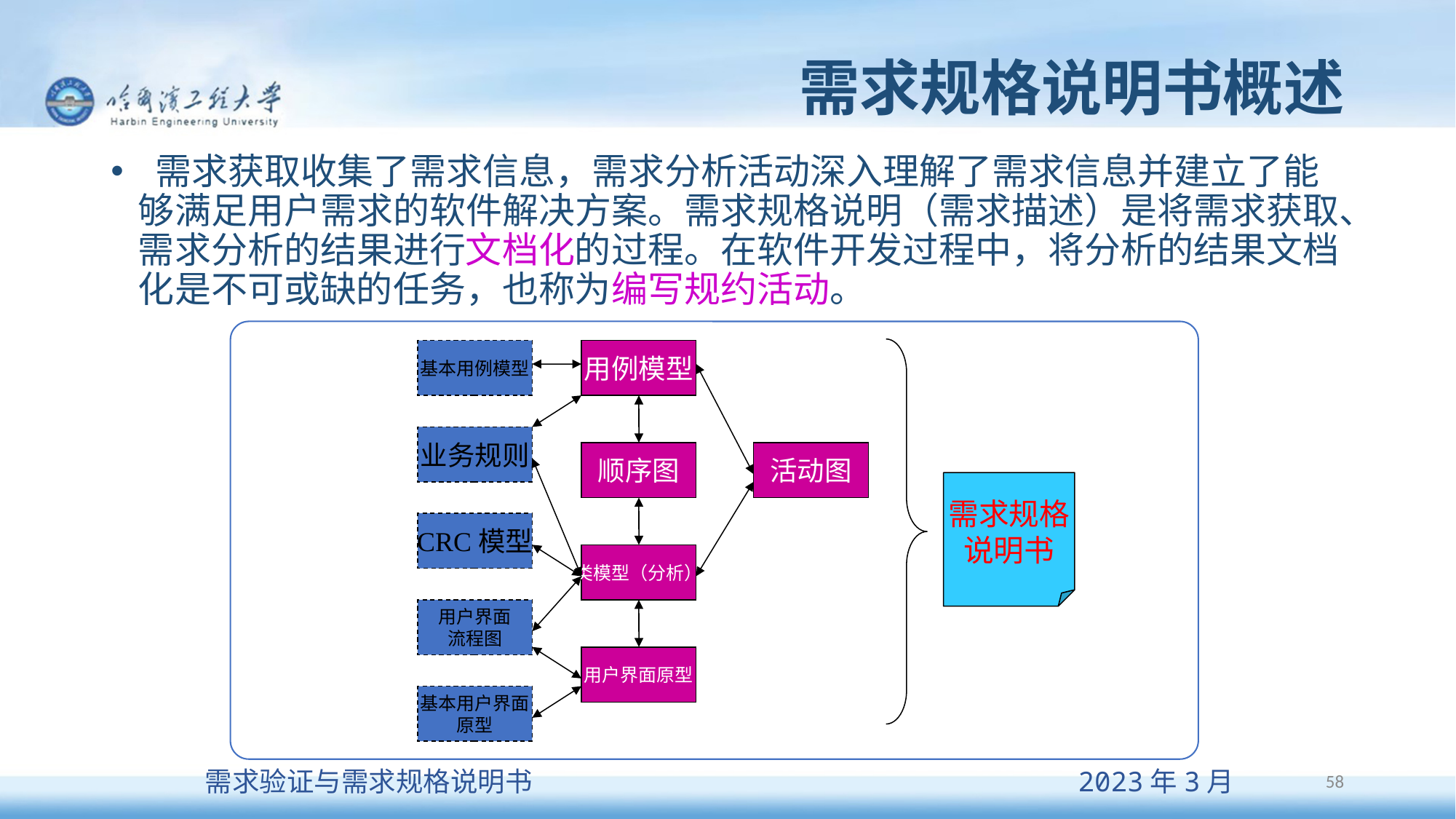

# 需求规格说明书概述
 需求获取收集了需求信息，需求分析活动深入理解了需求信息并建立了能够满足用户需求的软件解决方案。需求规格说明（需求描述）是将需求获取、需求分析的结果进行文档化的过程。在软件开发过程中，将分析的结果文档化是不可或缺的任务，也称为编写规约活动。

需求规格
说明书
基本用例模型
用例模型

业务规则
顺序图
活动图

CRC模型

类模型（分析）

用户界面
流程图

用户界面原型
基本用户界面
原型

58